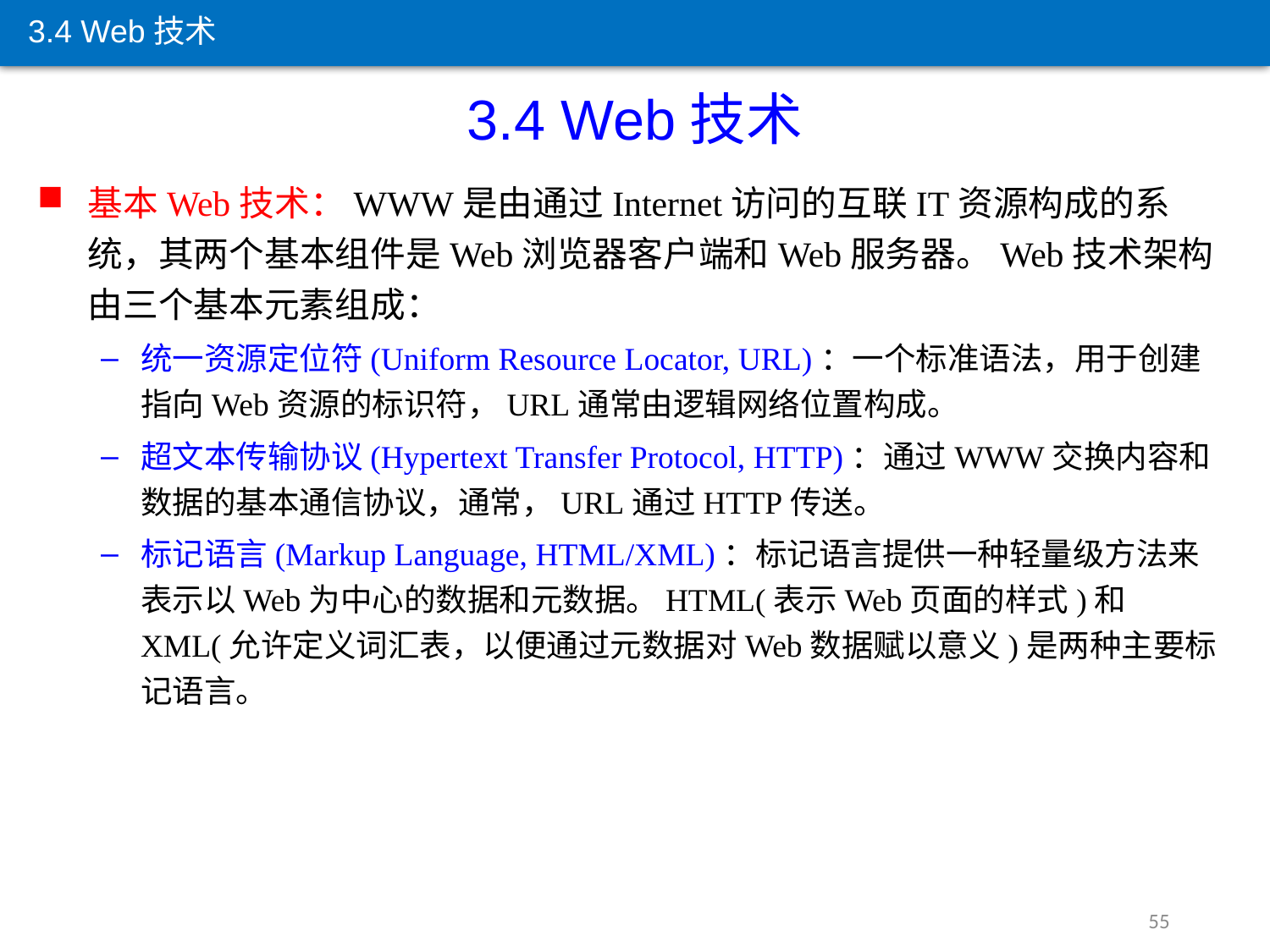

3.4 Web技术
3.4 Web技术
基本Web技术：WWW是由通过Internet访问的互联IT资源构成的系统，其两个基本组件是Web浏览器客户端和Web服务器。Web技术架构由三个基本元素组成：
统一资源定位符(Uniform Resource Locator, URL)：一个标准语法，用于创建指向Web资源的标识符，URL通常由逻辑网络位置构成。
超文本传输协议(Hypertext Transfer Protocol, HTTP)：通过WWW交换内容和数据的基本通信协议，通常，URL通过HTTP传送。
标记语言(Markup Language, HTML/XML)：标记语言提供一种轻量级方法来表示以Web为中心的数据和元数据。HTML(表示Web页面的样式)和XML(允许定义词汇表，以便通过元数据对Web数据赋以意义)是两种主要标记语言。
55